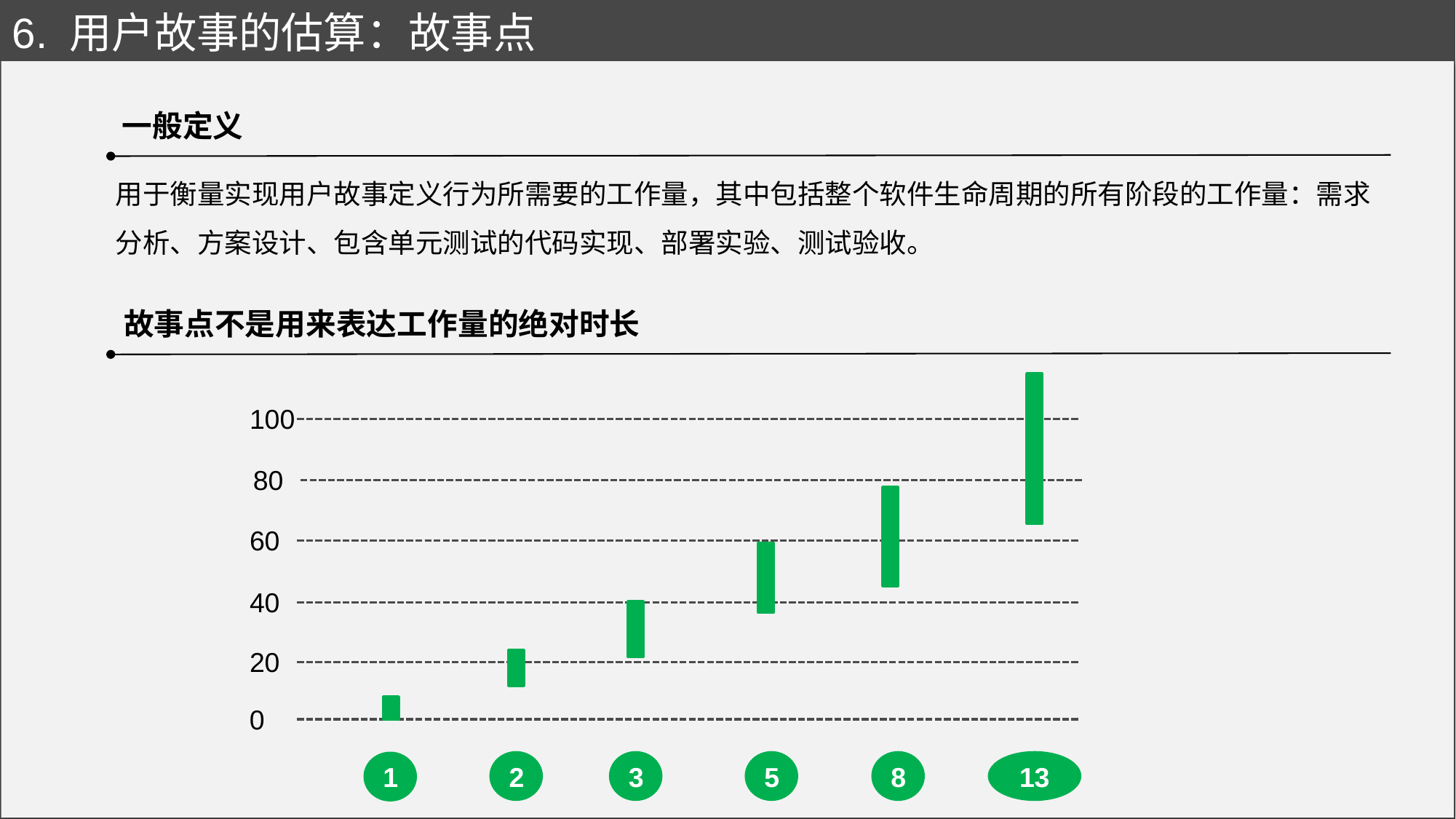

# 6. 用户故事的估算：故事点
一般定义
用于衡量实现用户故事定义行为所需要的工作量，其中包括整个软件生命周期的所有阶段的工作量：需求分析、方案设计、包含单元测试的代码实现、部署实验、测试验收。
故事点不是用来表达工作量的绝对时长

100
80
60
40
20
0

2
3
5
8
13
1